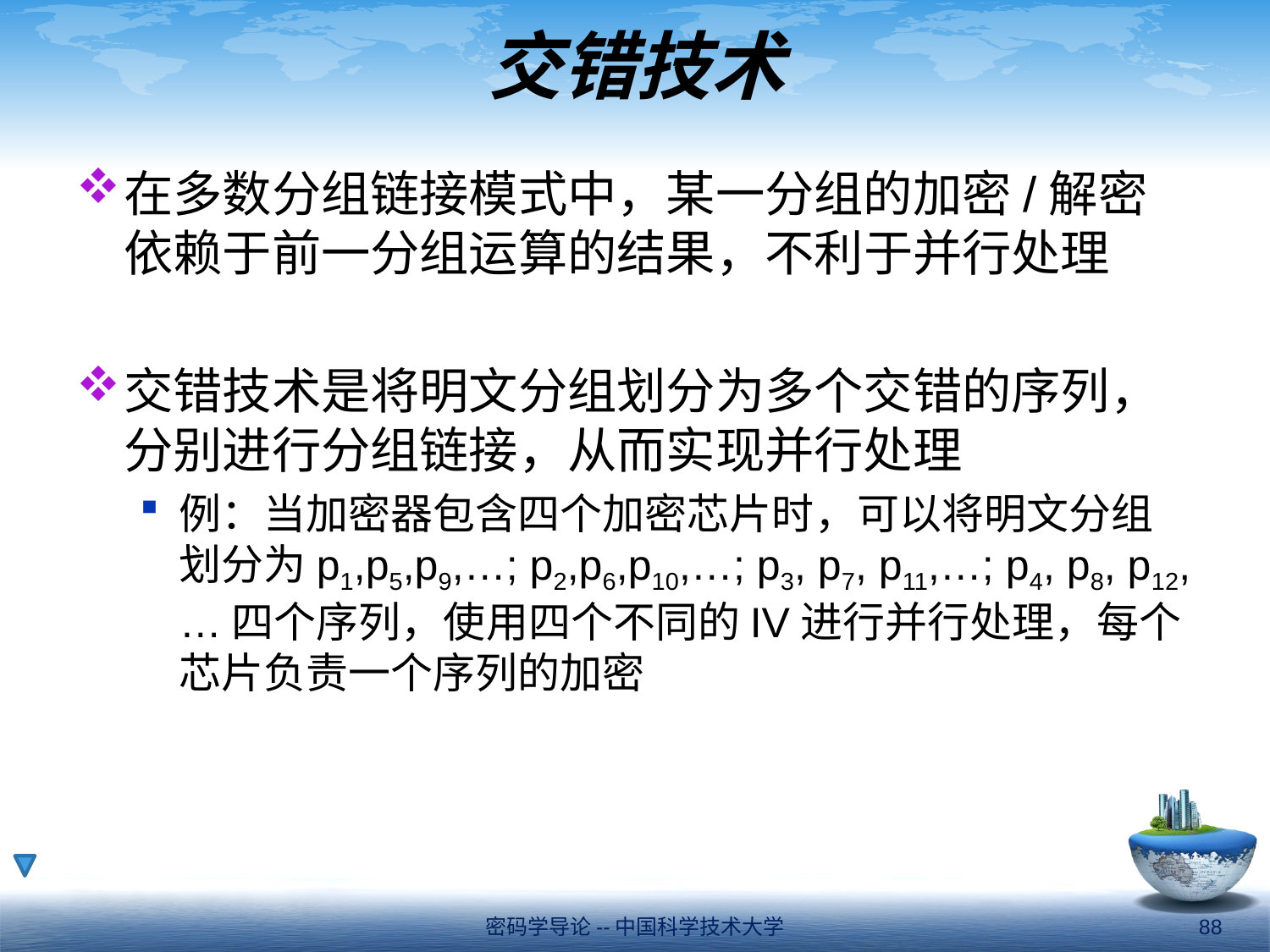

# 交错技术
在多数分组链接模式中，某一分组的加密/解密依赖于前一分组运算的结果，不利于并行处理

交错技术是将明文分组划分为多个交错的序列，分别进行分组链接，从而实现并行处理
例：当加密器包含四个加密芯片时，可以将明文分组划分为p1,p5,p9,…; p2,p6,p10,…; p3, p7, p11,…; p4, p8, p12,…四个序列，使用四个不同的IV进行并行处理，每个芯片负责一个序列的加密

密码学导论--中国科学技术大学
88